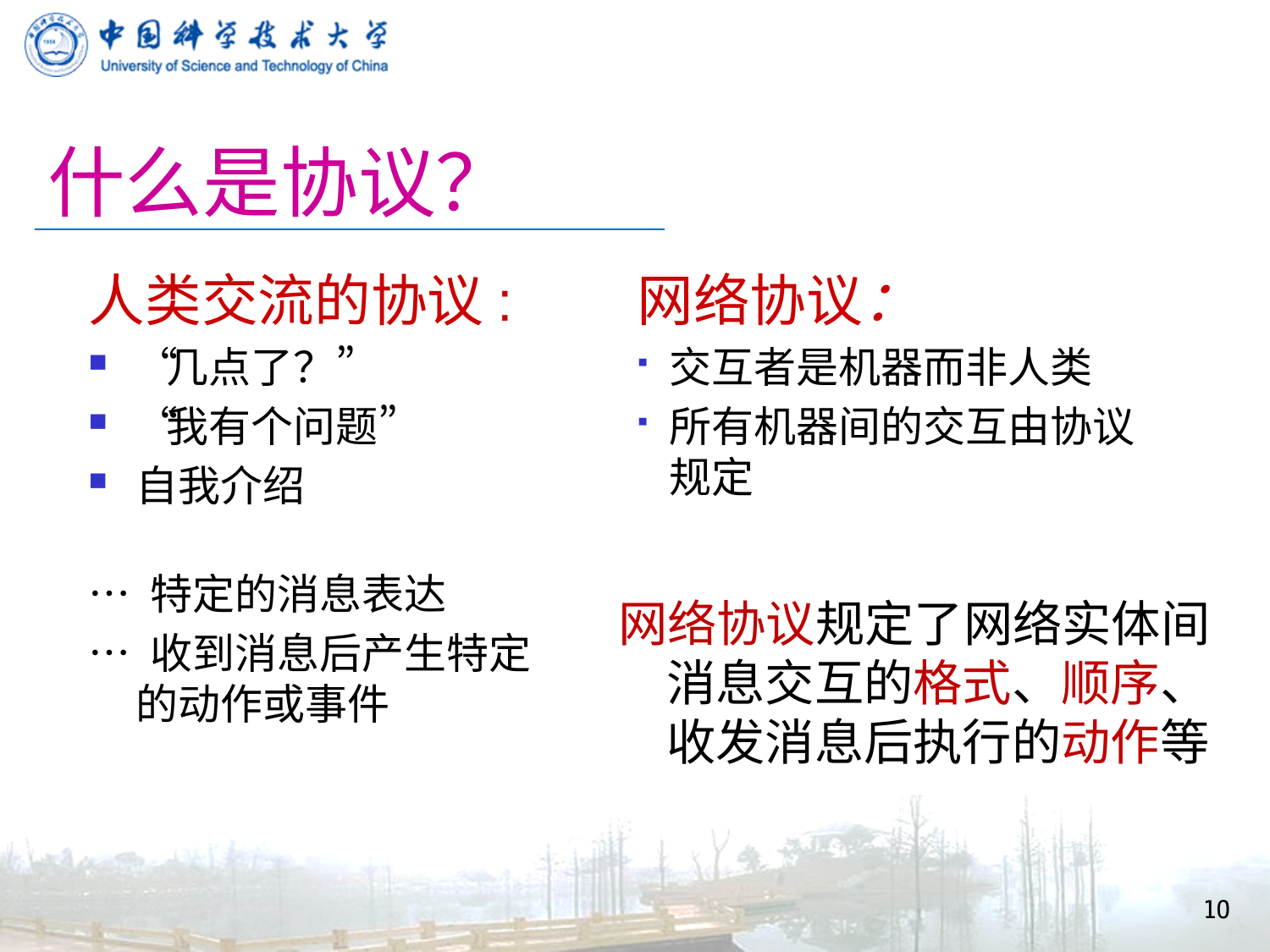

# 什么是协议？
人类交流的协议:
“几点了？”
“我有个问题”
自我介绍

… 特定的消息表达
… 收到消息后产生特定的动作或事件
网络协议：
交互者是机器而非人类
所有机器间的交互由协议规定
网络协议规定了网络实体间消息交互的格式、顺序、收发消息后执行的动作等
10